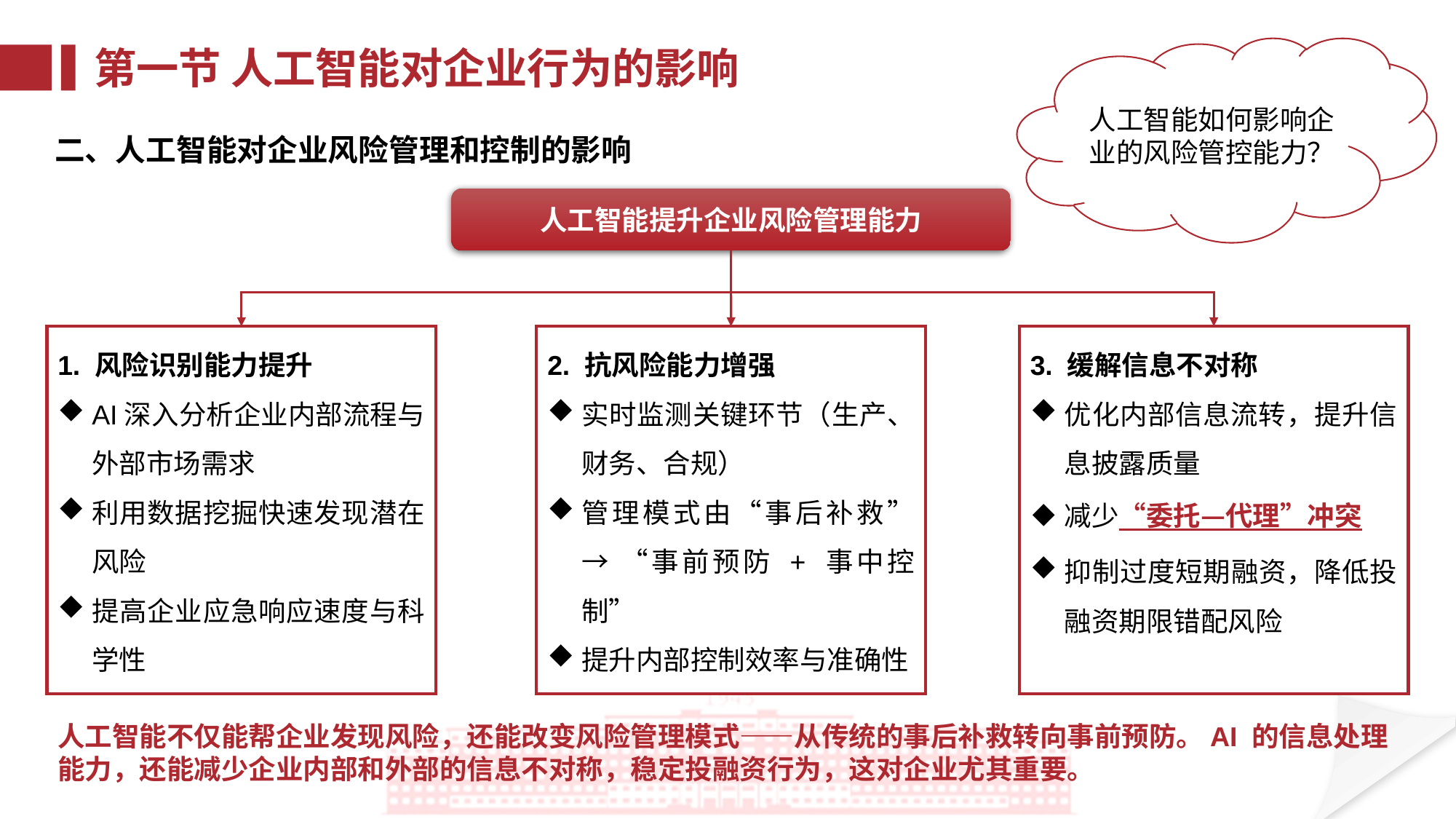

人工智能如何影响企业的风险管控能力？
第一节 人工智能对企业行为的影响
二、人工智能对企业风险管理和控制的影响
人工智能提升企业风险管理能力
1. 风险识别能力提升
AI深入分析企业内部流程与外部市场需求
利用数据挖掘快速发现潜在风险
提高企业应急响应速度与科学性
2. 抗风险能力增强
实时监测关键环节（生产、财务、合规）
管理模式由“事后补救” → “事前预防 + 事中控制”
提升内部控制效率与准确性
3. 缓解信息不对称
优化内部信息流转，提升信息披露质量
减少“委托—代理”冲突
抑制过度短期融资，降低投融资期限错配风险
人工智能不仅能帮企业发现风险，还能改变风险管理模式——从传统的事后补救转向事前预防。AI 的信息处理能力，还能减少企业内部和外部的信息不对称，稳定投融资行为，这对企业尤其重要。